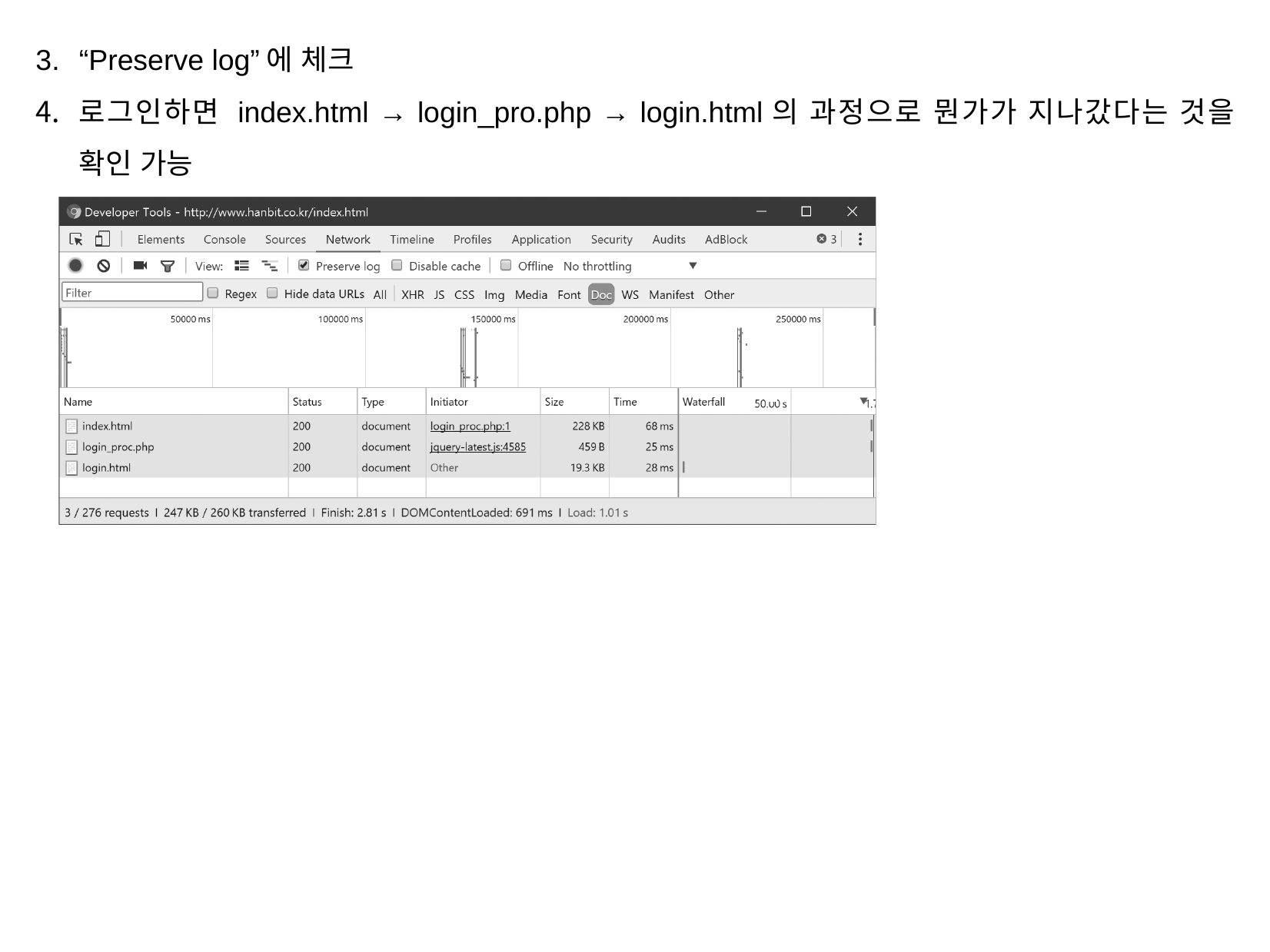

“Preserve log”에 체크
로그인하면 index.html → login_pro.php → login.html의 과정으로 뭔가가 지나갔다는 것을 확인 가능